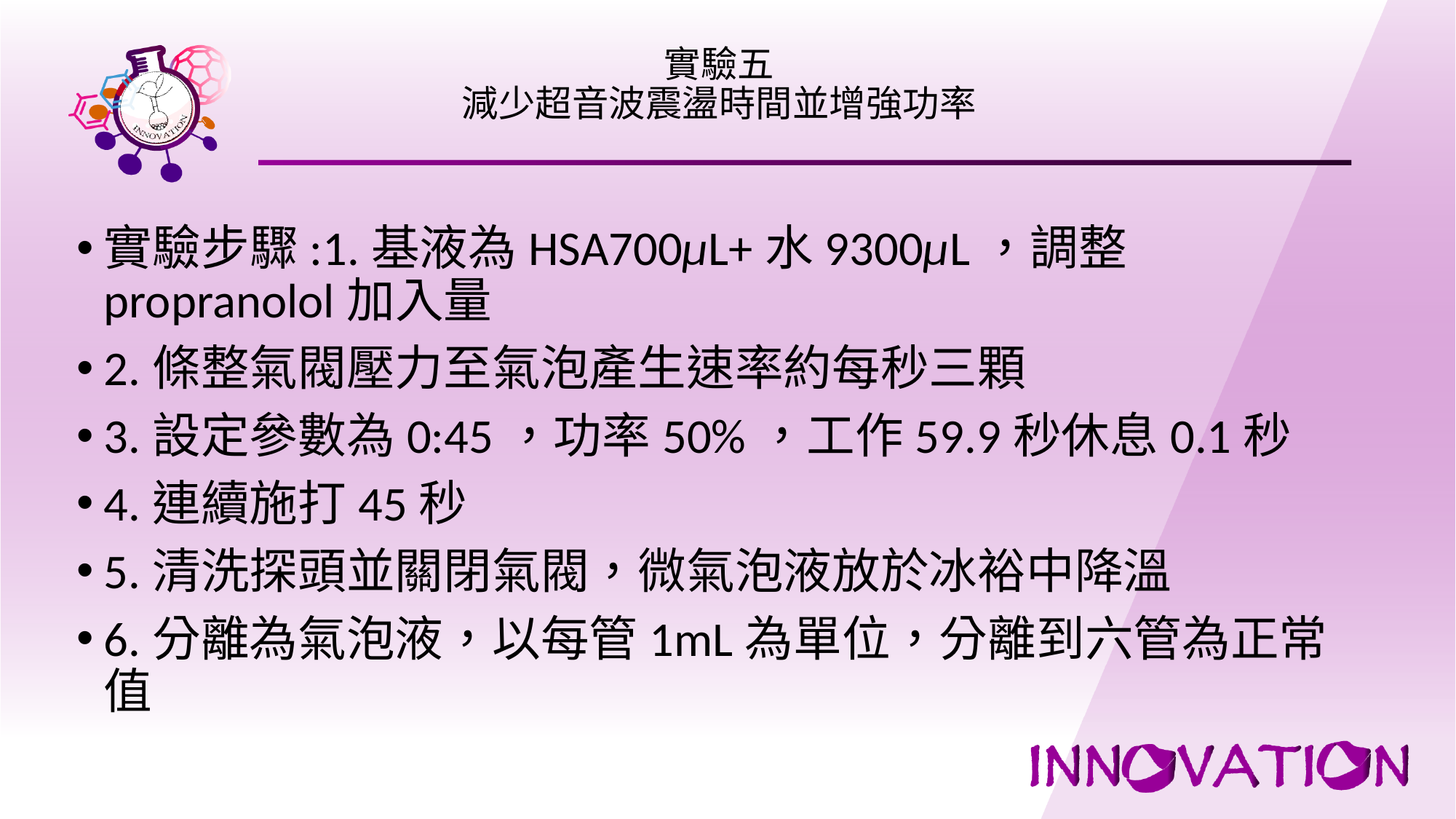

# 實驗五 減少超音波震盪時間並增強功率
實驗步驟:1.基液為HSA700µL+水9300µL，調整propranolol加入量
2.條整氣閥壓力至氣泡產生速率約每秒三顆
3.設定參數為0:45，功率50%，工作59.9秒休息0.1秒
4.連續施打45秒
5.清洗探頭並關閉氣閥，微氣泡液放於冰裕中降溫
6.分離為氣泡液，以每管1mL為單位，分離到六管為正常值